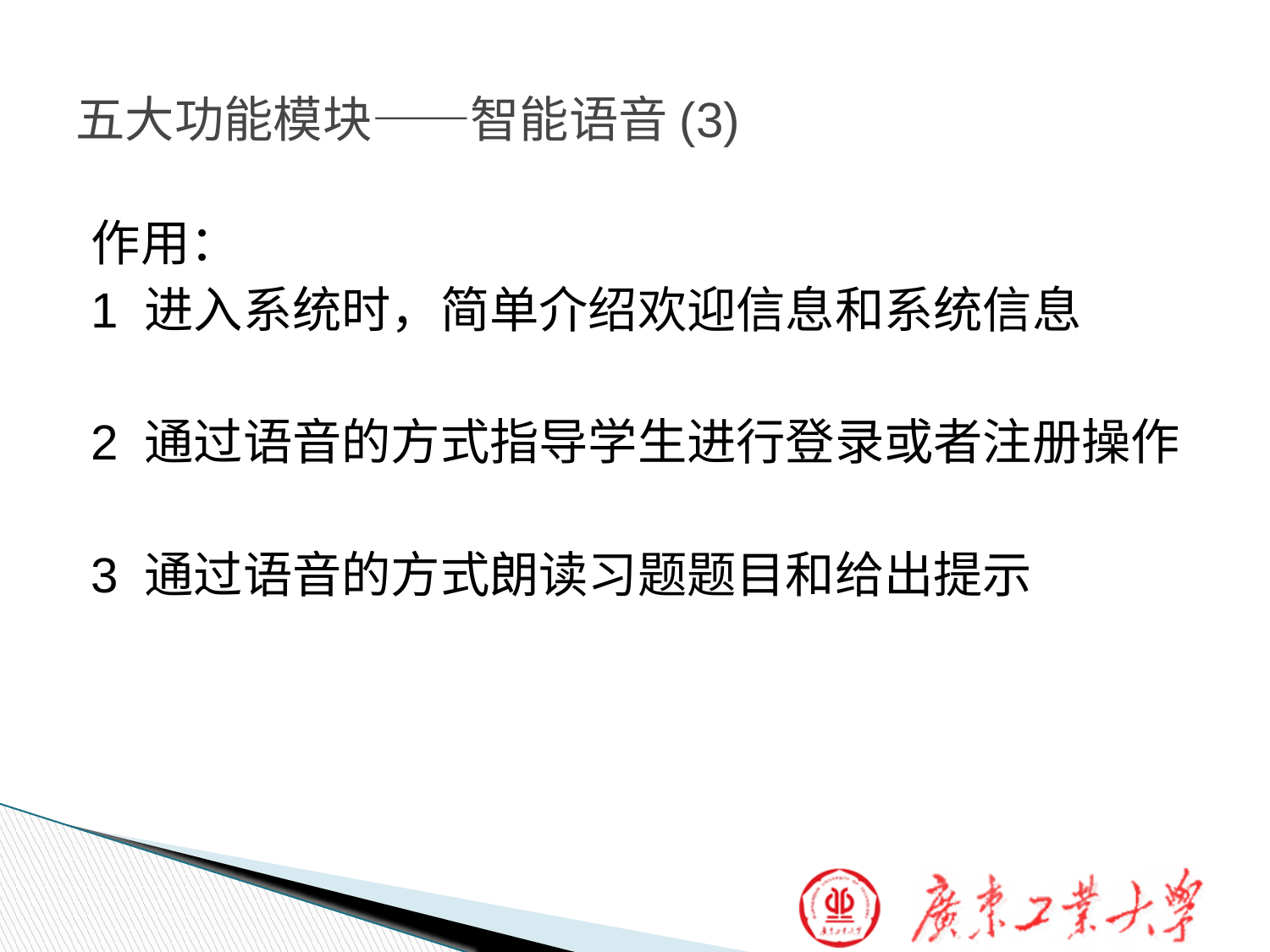

# 五大功能模块——智能语音(3)
作用：
1 进入系统时，简单介绍欢迎信息和系统信息

2 通过语音的方式指导学生进行登录或者注册操作

3 通过语音的方式朗读习题题目和给出提示